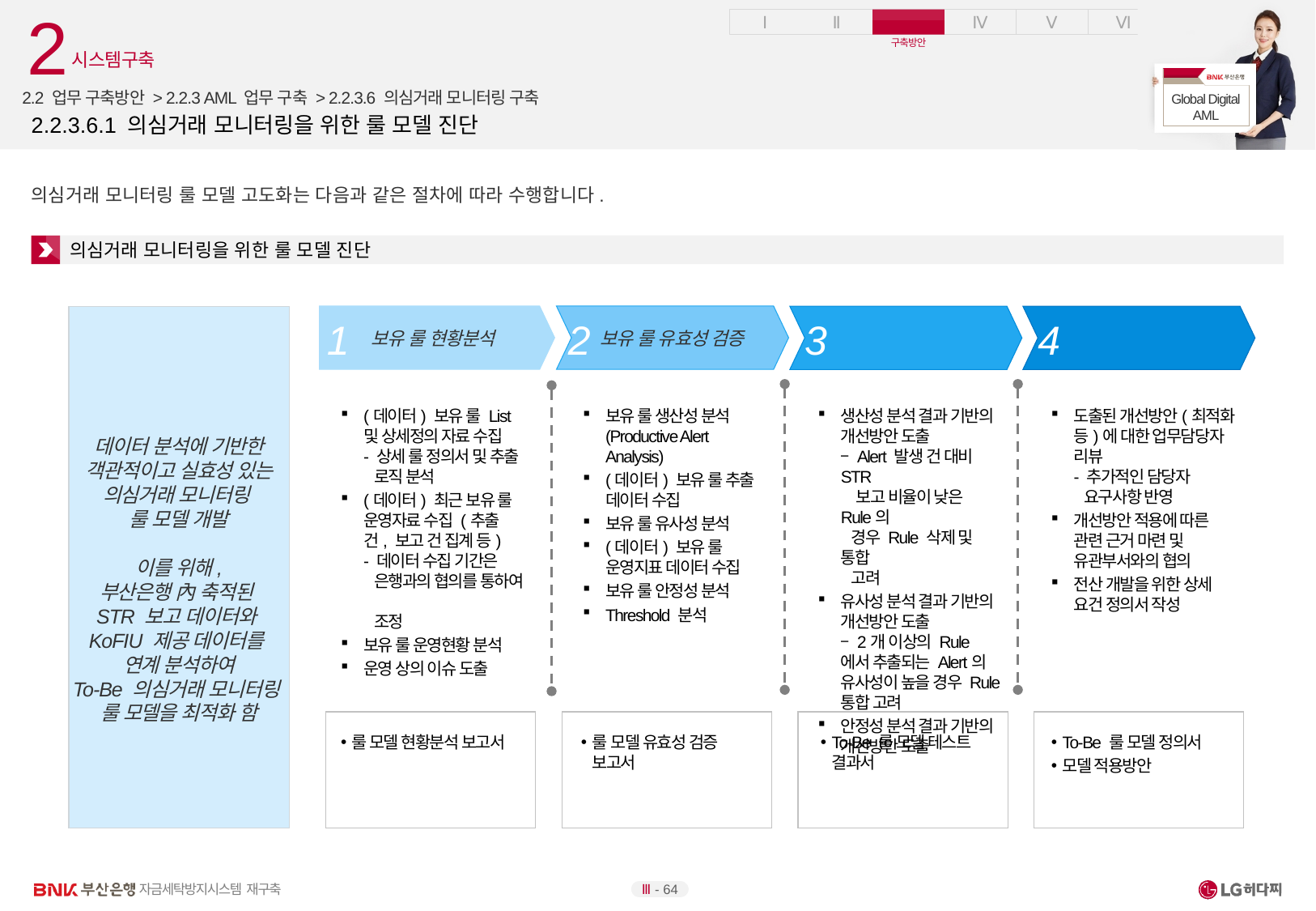

2
시스템구축
2.2 업무 구축방안 > 2.2.3 AML 업무 구축 > 2.2.3.6 의심거래 모니터링 구축
# 2.2.3.6.1 의심거래 모니터링을 위한 룰 모델 진단
의심거래 모니터링 룰 모델 고도화는 다음과 같은 절차에 따라 수행합니다.
의심거래 모니터링을 위한 룰 모델 진단

보유 룰 현황분석
보유 룰 유효성 검증
결과 리뷰 및
 관련 근거 마련

데이터 분석에 기반한 객관적이고 실효성 있는 의심거래 모니터링
룰 모델 개발

이를 위해,
부산은행 內 축적된
STR 보고 데이터와
KoFIU 제공 데이터를
연계 분석하여
To-Be 의심거래 모니터링
룰 모델을 최적화 함
최적화 방안 도출
4
1
2
3
(데이터) 보유 룰 List 및 상세정의 자료 수집
- 상세 룰 정의서 및 추출
   로직 분석
(데이터) 최근 보유 룰 운영자료 수집 (추출 건, 보고 건 집계 등)
- 데이터 수집 기간은
   은행과의 협의를 통하여
   조정
보유 룰 운영현황 분석
운영 상의 이슈 도출
보유 룰 생산성 분석 (Productive Alert Analysis)
(데이터) 보유 룰 추출 데이터 수집
보유 룰 유사성 분석
(데이터) 보유 룰 운영지표 데이터 수집
보유 룰 안정성 분석
Threshold 분석
생산성 분석 결과 기반의 개선방안 도출
– Alert 발생 건 대비 STR
   보고 비율이 낮은 Rule의
   경우 Rule 삭제 및 통합
   고려
유사성 분석 결과 기반의 개선방안 도출
– 2개 이상의 Rule에서 추출되는 Alert의 유사성이 높을 경우 Rule 통합 고려
안정성 분석 결과 기반의 개선방안 도출
도출된 개선방안(최적화 등)에 대한 업무담당자 리뷰
- 추가적인 담당자
   요구사항 반영
개선방안 적용에 따른 관련 근거 마련 및 유관부서와의 협의
전산 개발을 위한 상세 요건 정의서 작성

룰 모델 현황분석 보고서
룰 모델 유효성 검증 보고서

To-Be 룰 모델 테스트 결과서
To-Be 룰 모델 정의서
모델 적용방안
Ⅲ - 64